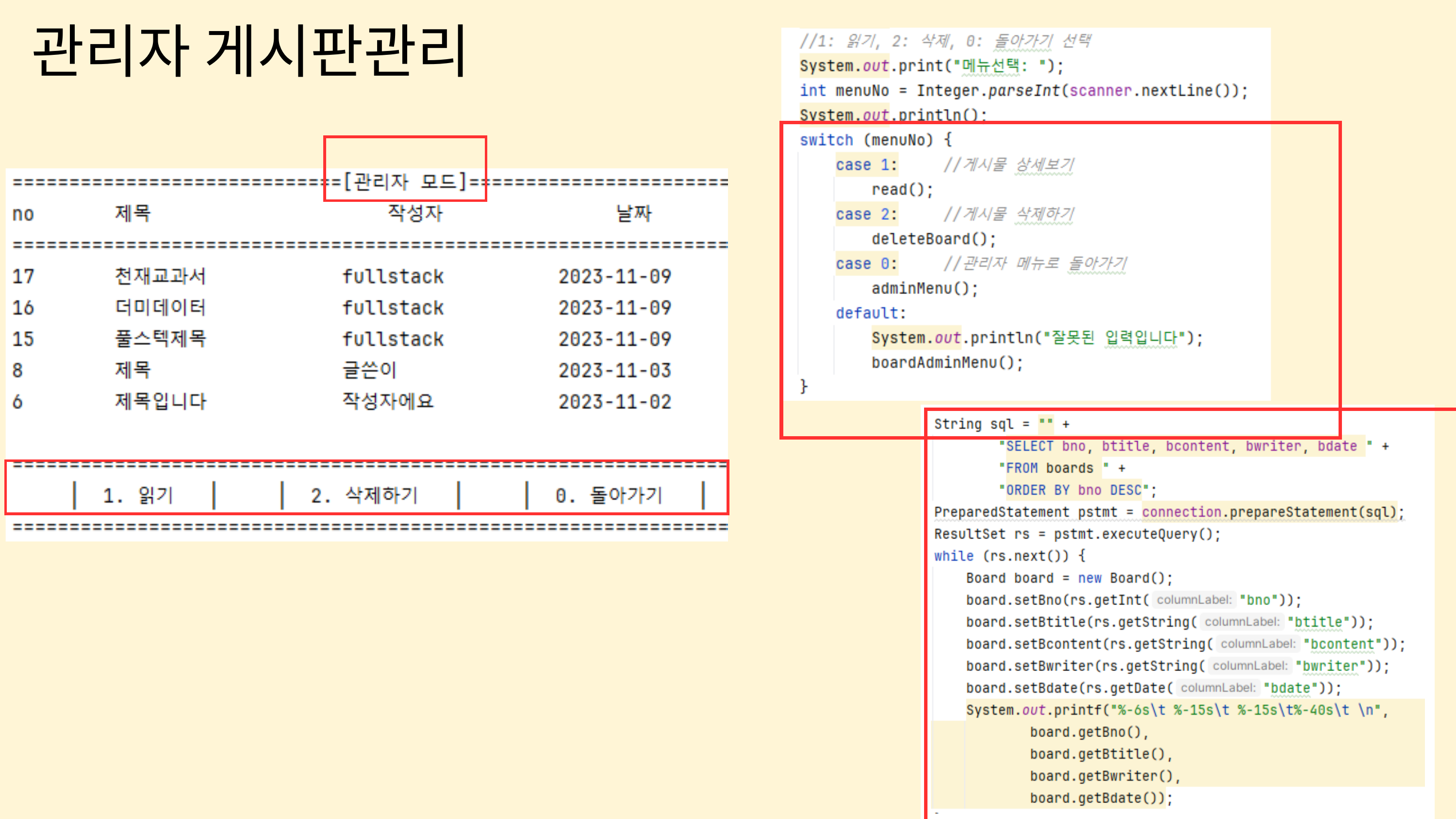

관리자 게시판관리

|  |
| --- |
|  |
| --- |

|  |
| --- |
|  |
| --- |